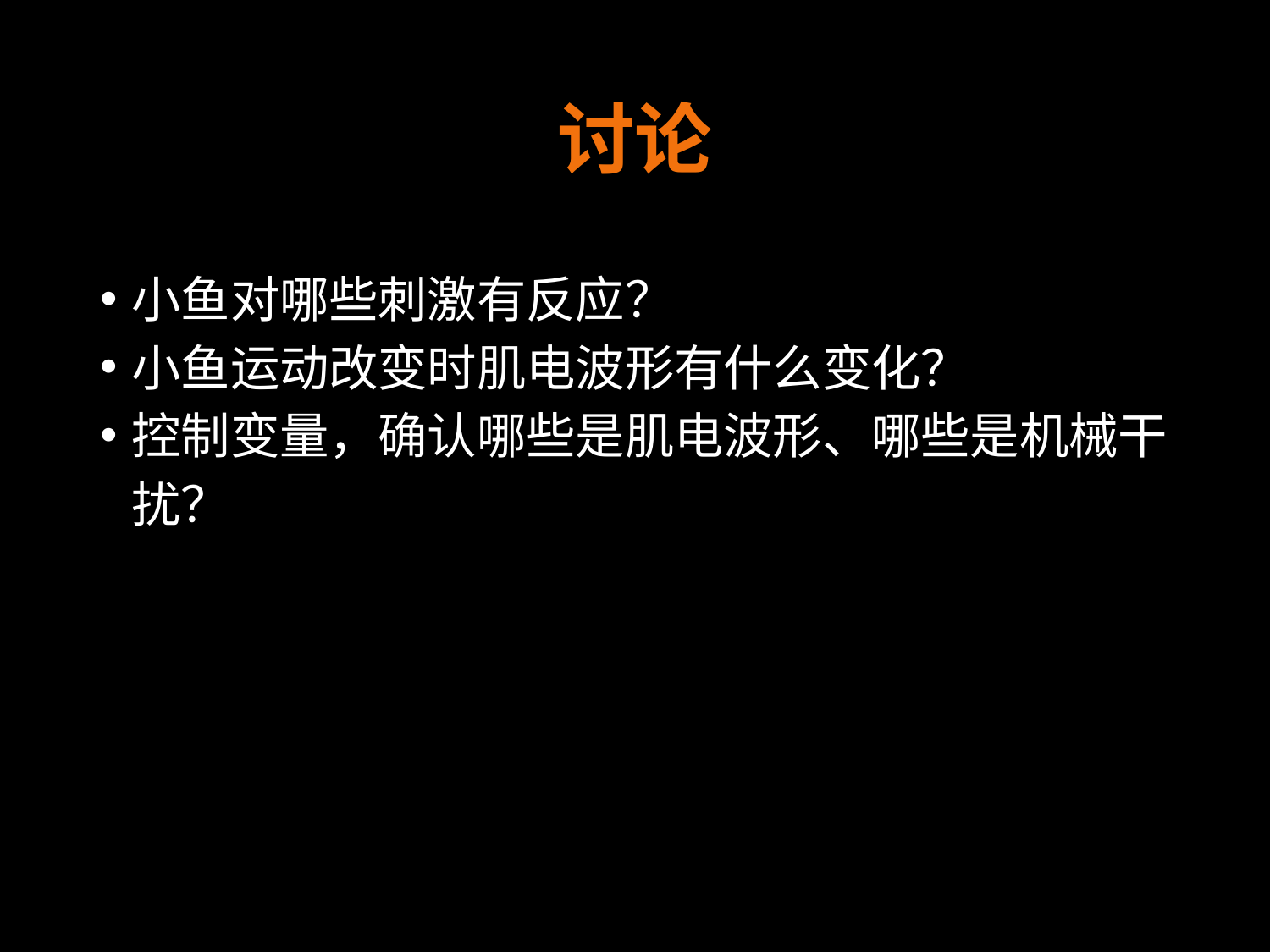

# 讨论
小鱼对哪些刺激有反应？
小鱼运动改变时肌电波形有什么变化？
控制变量，确认哪些是肌电波形、哪些是机械干扰？